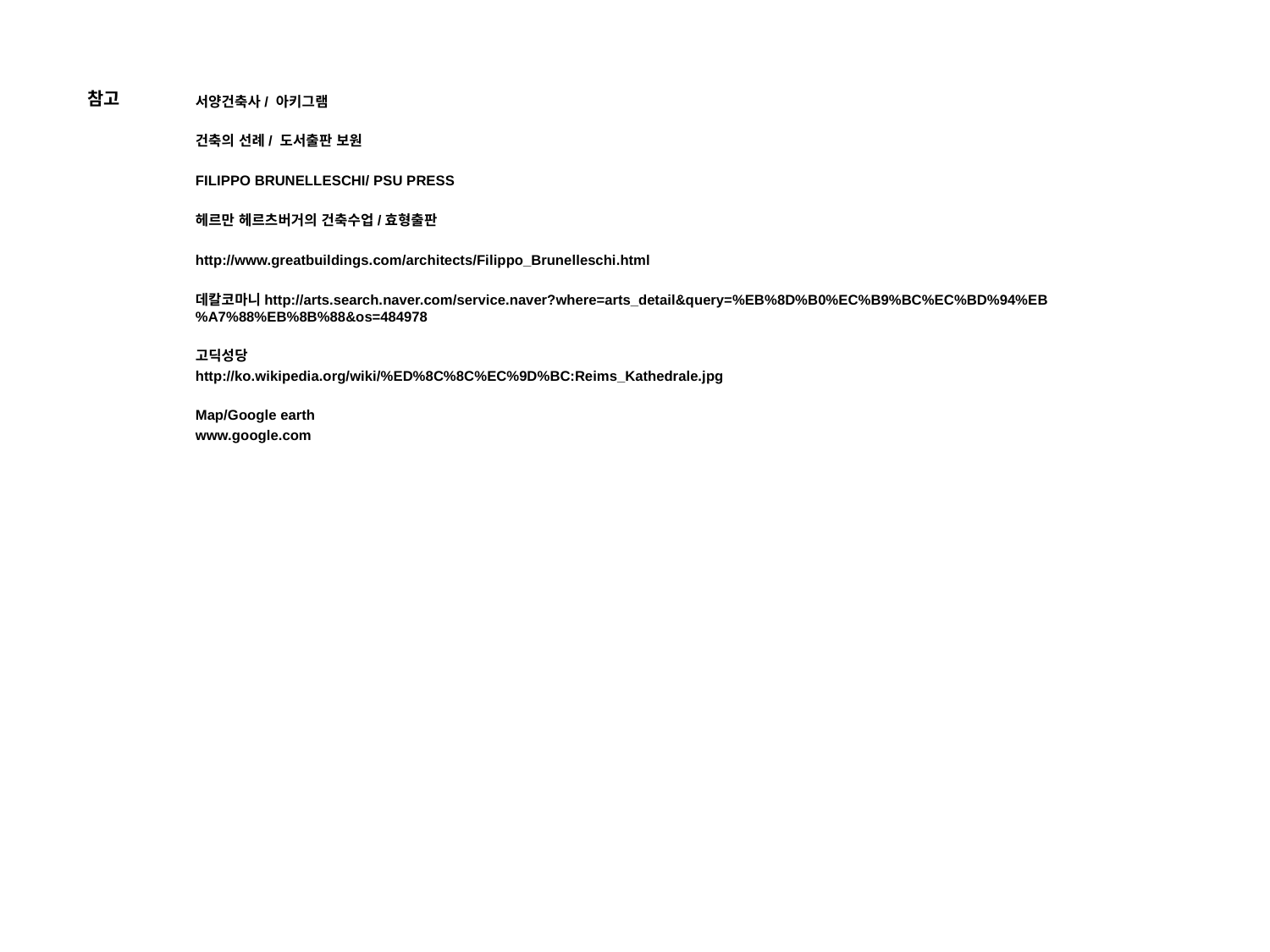

참고

서양건축사/ 아키그램

건축의 선례/ 도서출판 보원

FILIPPO BRUNELLESCHI/ PSU PRESS

헤르만 헤르츠버거의 건축수업/효형출판

http://www.greatbuildings.com/architects/Filippo_Brunelleschi.html

데칼코마니http://arts.search.naver.com/service.naver?where=arts_detail&query=%EB%8D%B0%EC%B9%BC%EC%BD%94%EB%A7%88%EB%8B%88&os=484978

고딕성당
http://ko.wikipedia.org/wiki/%ED%8C%8C%EC%9D%BC:Reims_Kathedrale.jpg

Map/Google earth
www.google.com